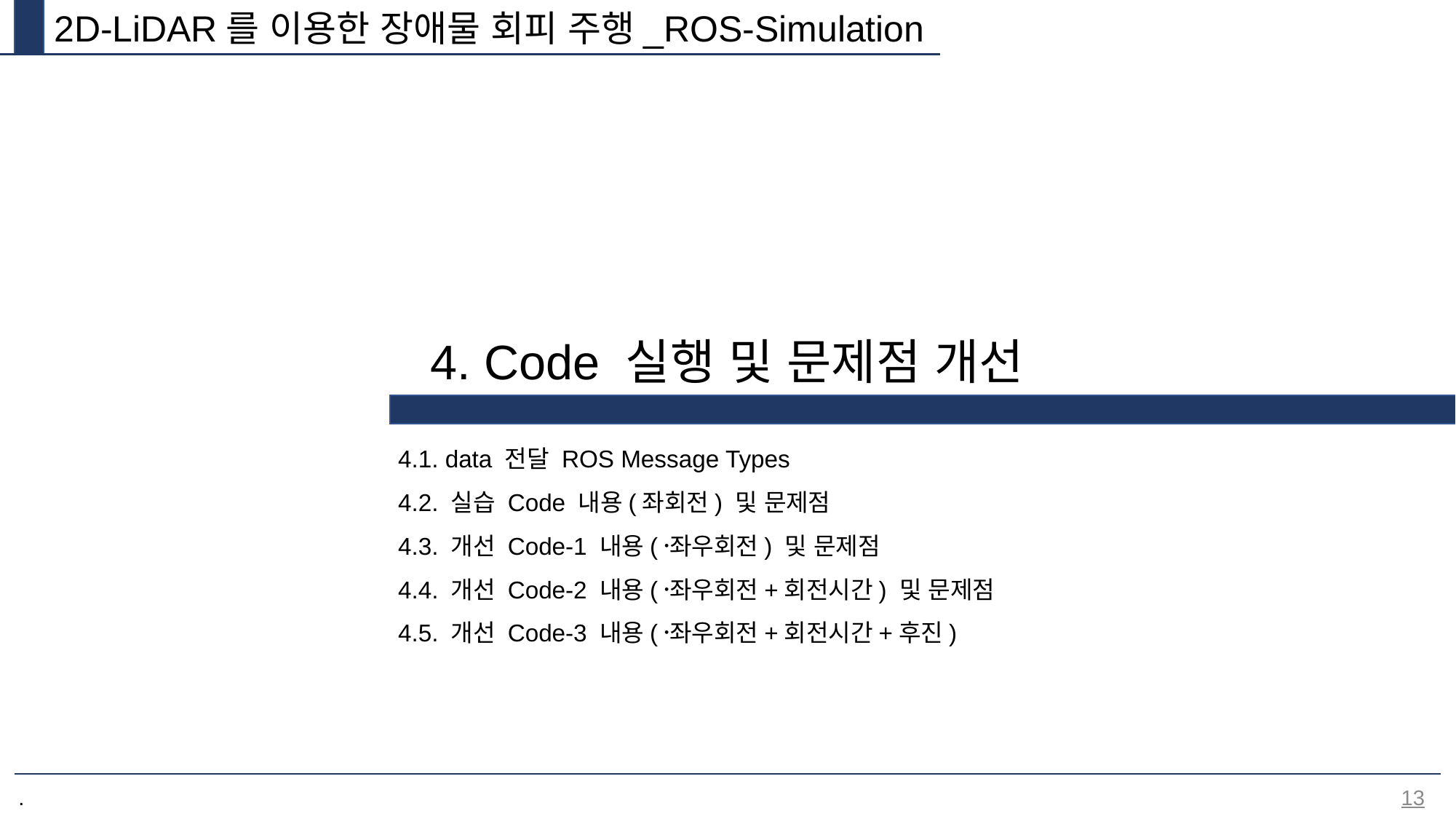

2D-LiDAR를 이용한 장애물 회피 주행_ROS-Simulation
4. Code 실행 및 문제점 개선

4.1. data 전달 ROS Message Types
4.2. 실습 Code 내용(좌회전) 및 문제점
4.3. 개선 Code-1 내용(좌〮우회전) 및 문제점
4.4. 개선 Code-2 내용(좌〮우회전+회전시간) 및 문제점
4.5. 개선 Code-3 내용(좌〮우회전+회전시간+후진)
13
.